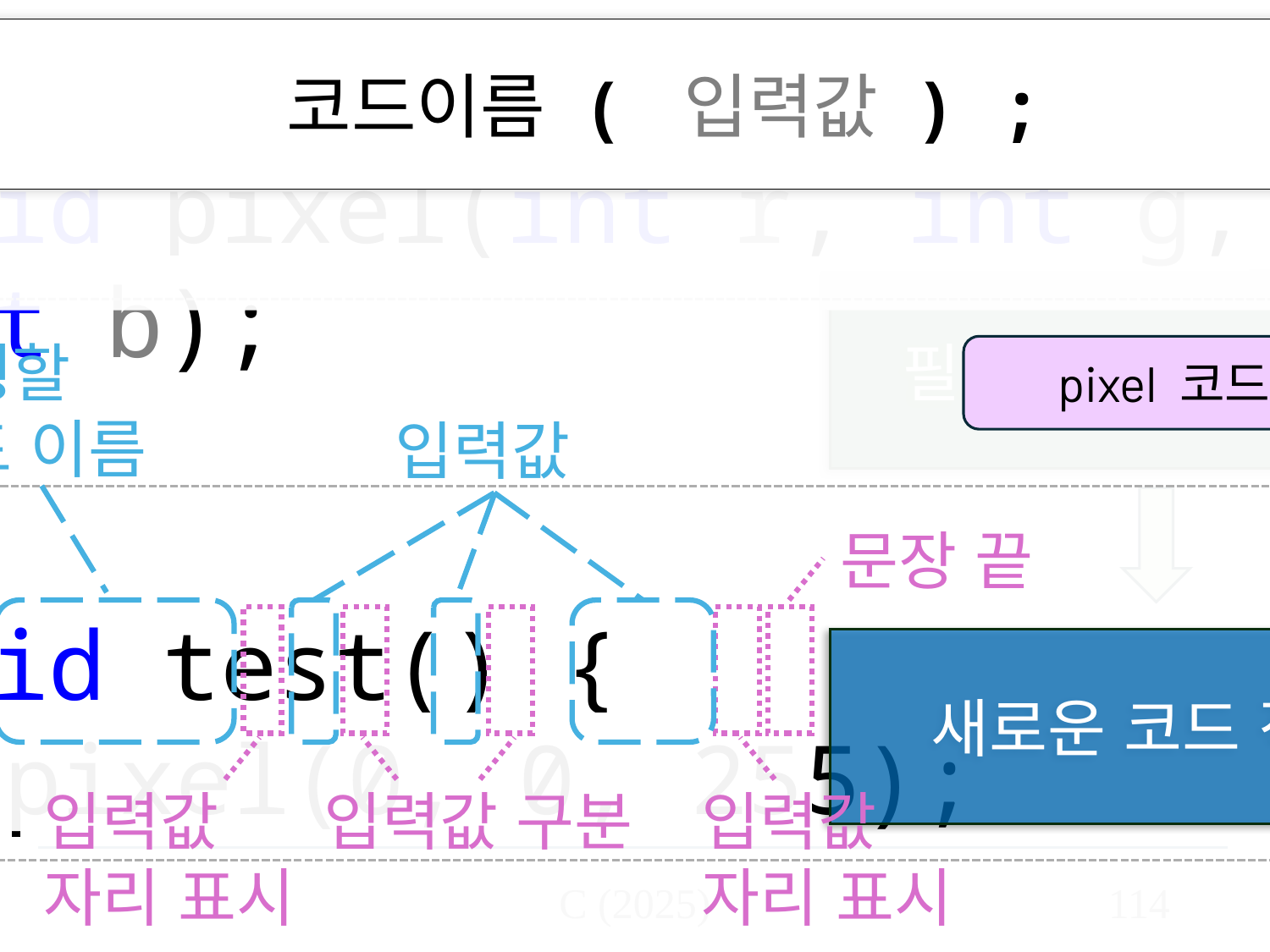

코드이름 ( 입력값 ) ;
다른 곳에 해당 코드가 있다는 의미

void pixel(int r, int g, int b);

void test() {
	pixel(0, 0, 255);
}
필요한 코드들 나열
실행할
코드 이름
pixel 코드 실행
입력값

문장 끝

새로운 코드 적기

입력값
자리 표시
입력값
자리 표시
입력값 구분
C (2025)
114